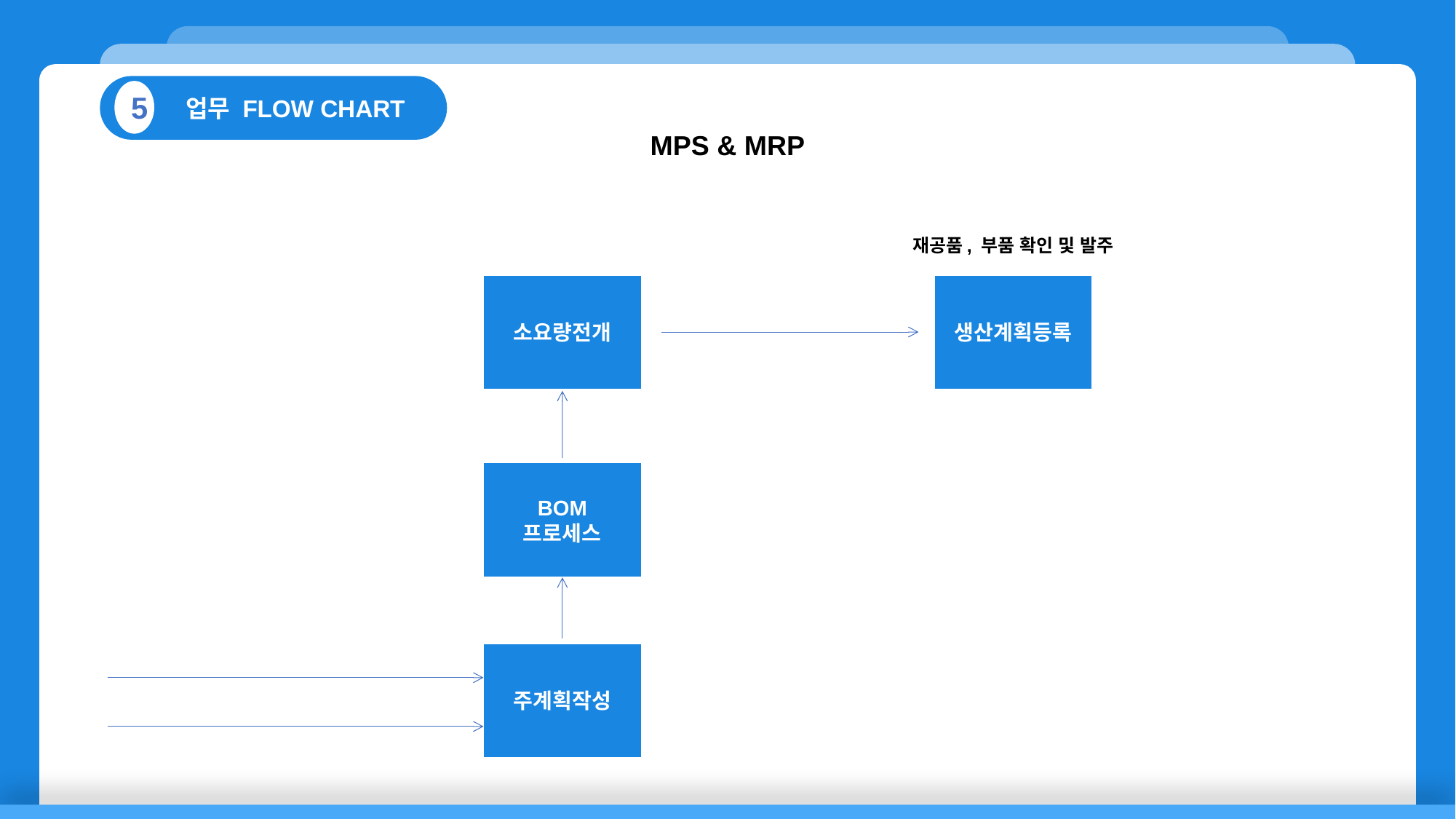

업무 FLOW CHART
5
MPS & MRP
재공품, 부품 확인 및 발주
소요량전개
생산계획등록
BOM
프로세스
주계획작성